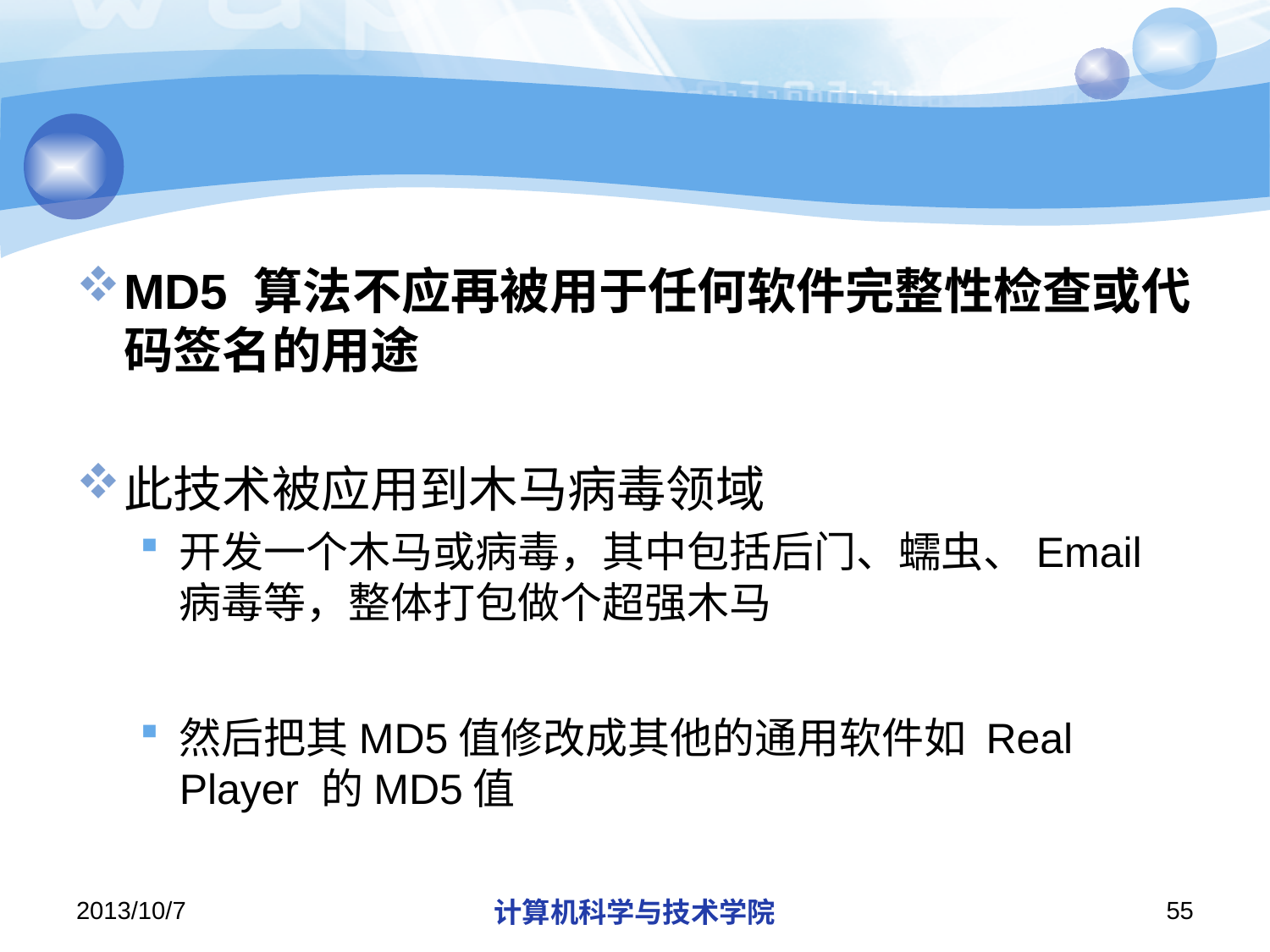

#
MD5 算法不应再被用于任何软件完整性检查或代码签名的用途

此技术被应用到木马病毒领域
开发一个木马或病毒，其中包括后门、蠕虫、Email病毒等，整体打包做个超强木马

然后把其MD5值修改成其他的通用软件如 Real Player 的MD5值

2013/10/7
计算机科学与技术学院
55